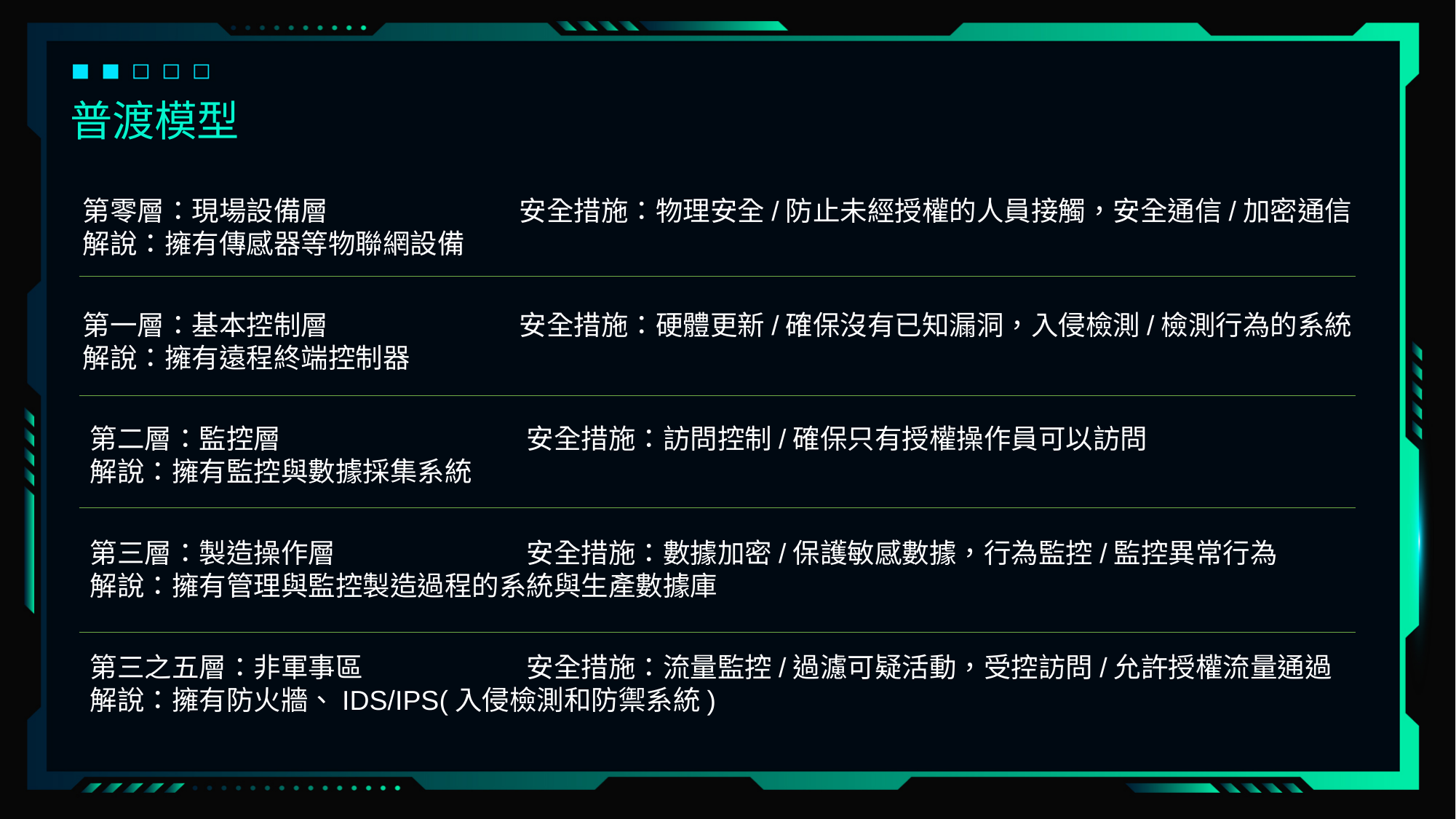

普渡模型
第零層：現場設備層		安全措施：物理安全/防止未經授權的人員接觸，安全通信/加密通信
解說：擁有傳感器等物聯網設備
第一層：基本控制層		安全措施：硬體更新/確保沒有已知漏洞，入侵檢測/檢測行為的系統
解說：擁有遠程終端控制器
第二層：監控層			安全措施：訪問控制/確保只有授權操作員可以訪問
解說：擁有監控與數據採集系統
第三層：製造操作層		安全措施：數據加密/保護敏感數據，行為監控/監控異常行為
解說：擁有管理與監控製造過程的系統與生產數據庫
第三之五層：非軍事區		安全措施：流量監控/過濾可疑活動，受控訪問/允許授權流量通過
解說：擁有防火牆、IDS/IPS(入侵檢測和防禦系統)